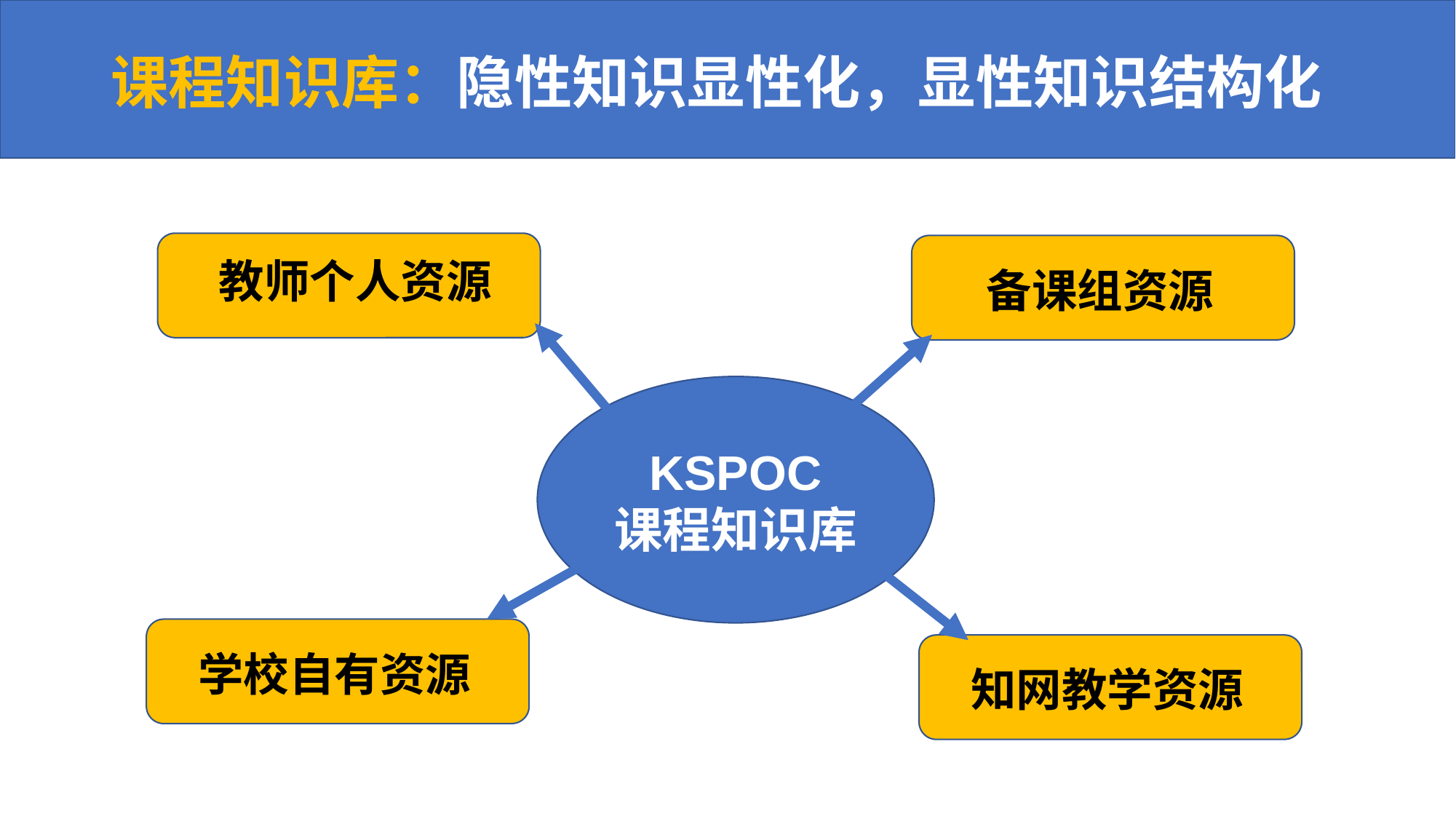

# 课程知识库：隐性知识显性化，显性知识结构化

教师个人资源

备课组资源
KSPOC
课程知识库

学校自有资源

知网教学资源